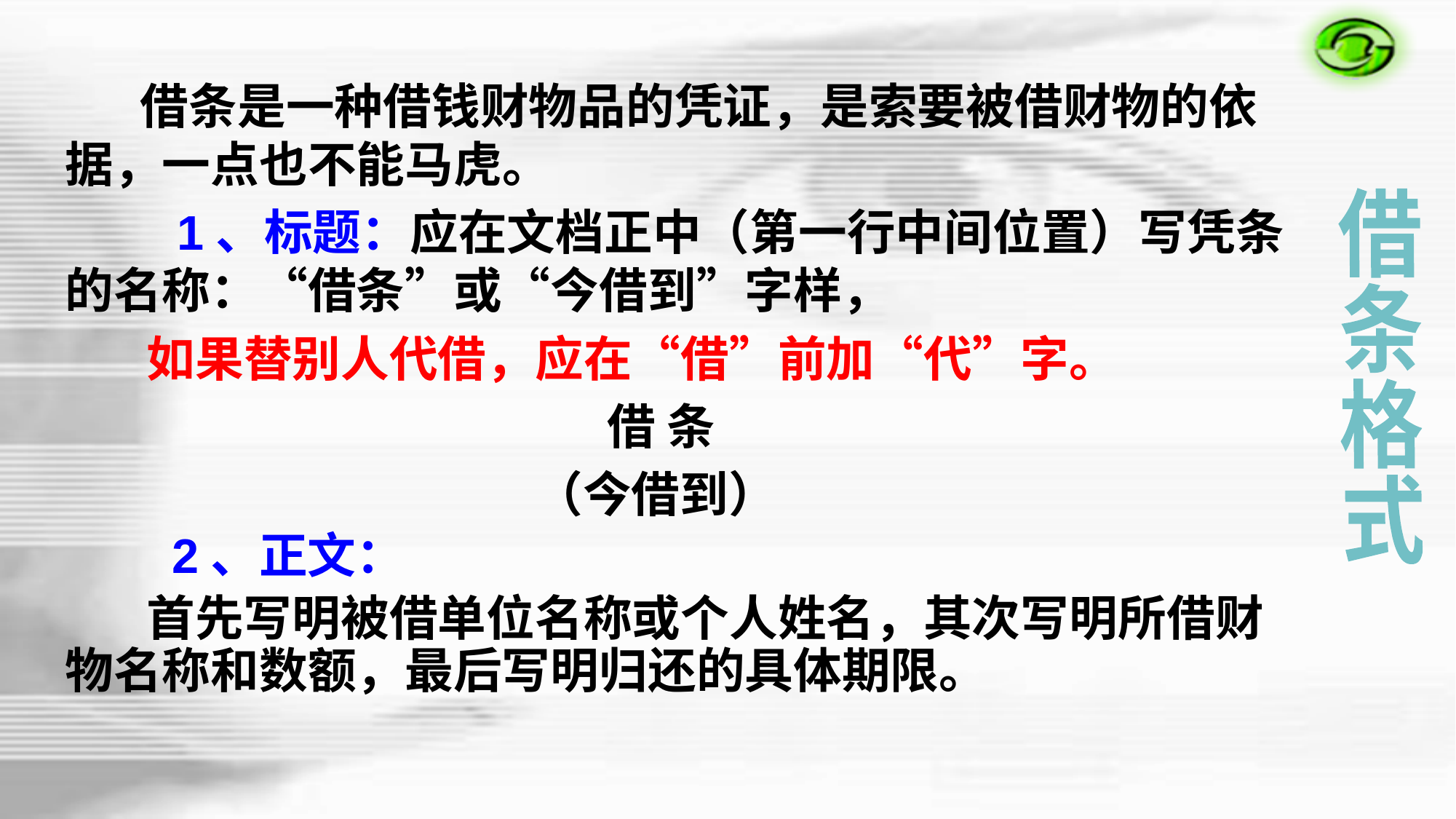

借条是一种借钱财物品的凭证，是索要被借财物的依据，一点也不能马虎。
　　    1、标题：应在文档正中（第一行中间位置）写凭条的名称：“借条”或“今借到”字样，
          如果替别人代借，应在“借”前加“代”字。
借 条
（今借到）
           2、正文：
          首先写明被借单位名称或个人姓名，其次写明所借财物名称和数额，最后写明归还的具体期限。

借
条
格
式